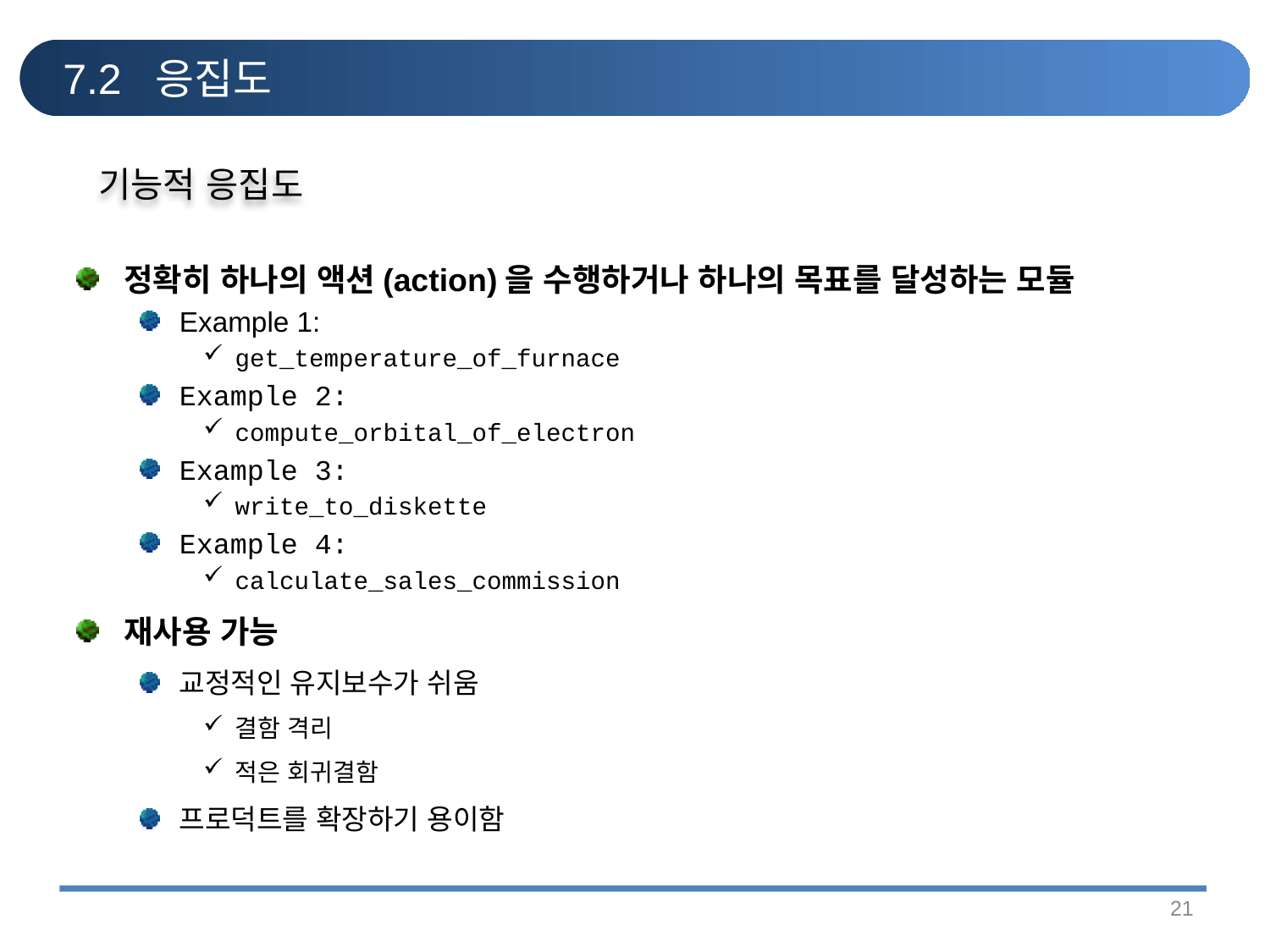

# 7.2  응집도
기능적 응집도
정확히 하나의 액션(action)을 수행하거나 하나의 목표를 달성하는 모듈
Example 1:
get_temperature_of_furnace
Example 2:
compute_orbital_of_electron
Example 3:
write_to_diskette
Example 4:
calculate_sales_commission
재사용 가능
교정적인 유지보수가 쉬움
결함 격리
적은 회귀결함
프로덕트를 확장하기 용이함

21